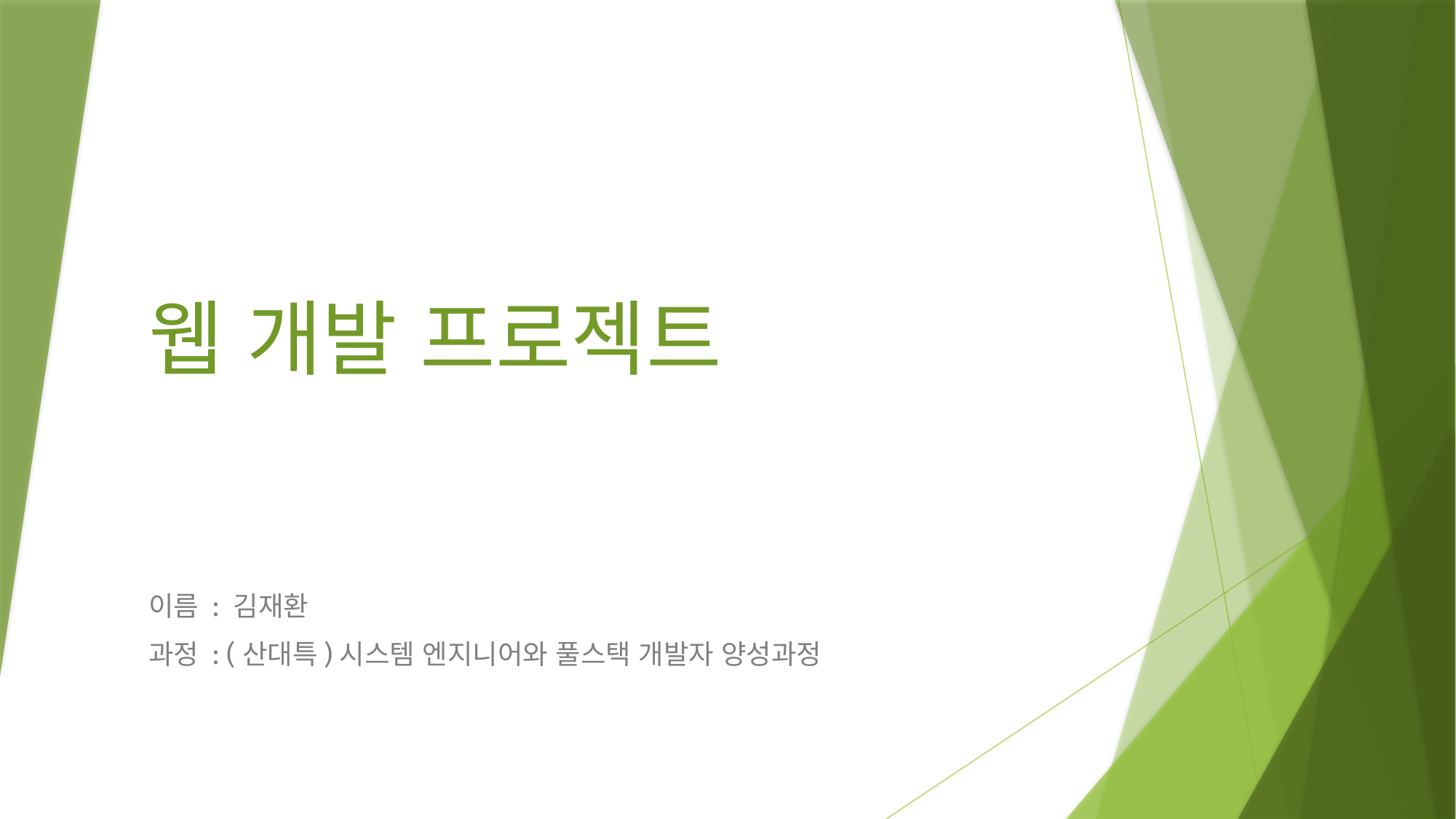

# 웹 개발 프로젝트
이름 : 김재환
과정 : (산대특)시스템 엔지니어와 풀스택 개발자 양성과정